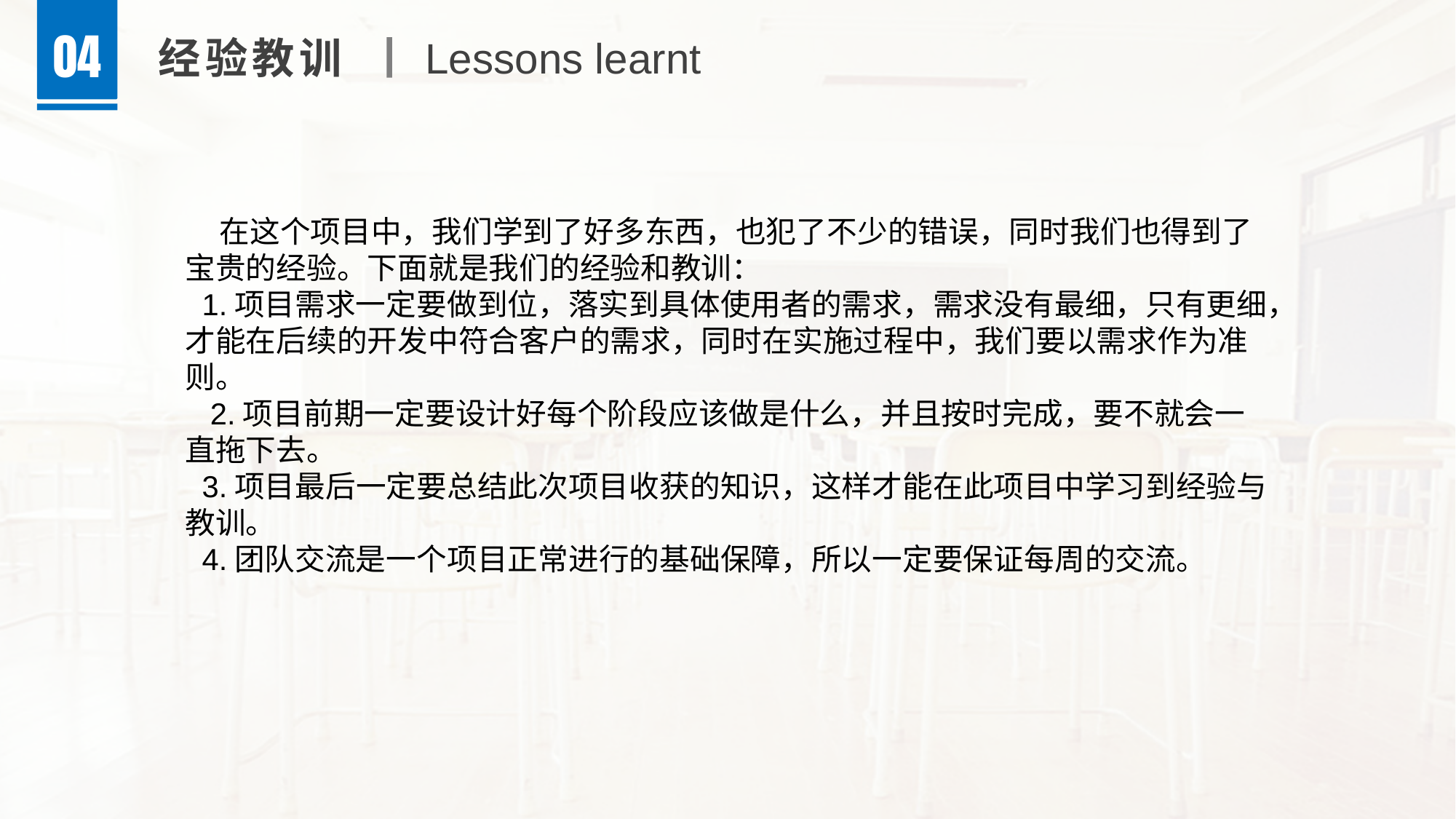

04

经验教训
Lessons learnt

    在这个项目中，我们学到了好多东西，也犯了不少的错误，同时我们也得到了宝贵的经验。下面就是我们的经验和教训：
  1.项目需求一定要做到位，落实到具体使用者的需求，需求没有最细，只有更细，才能在后续的开发中符合客户的需求，同时在实施过程中，我们要以需求作为准则。
   2.项目前期一定要设计好每个阶段应该做是什么，并且按时完成，要不就会一直拖下去。
  3.项目最后一定要总结此次项目收获的知识，这样才能在此项目中学习到经验与教训。
  4.团队交流是一个项目正常进行的基础保障，所以一定要保证每周的交流。